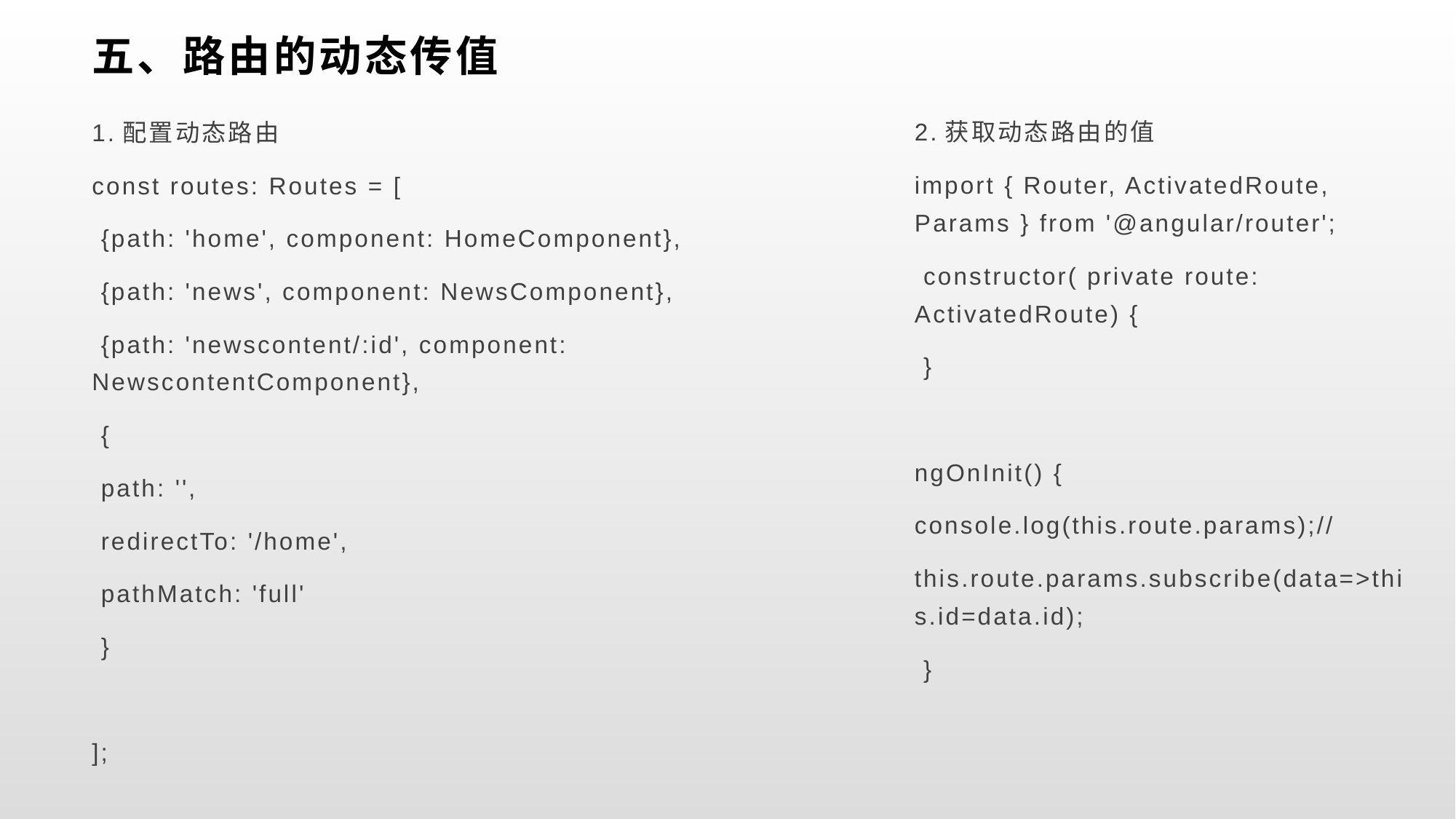

# 五、路由的动态传值
2.获取动态路由的值
import { Router, ActivatedRoute, Params } from '@angular/router';
 constructor( private route: ActivatedRoute) {
 }

ngOnInit() {
console.log(this.route.params);//
this.route.params.subscribe(data=>this.id=data.id);
 }

1.配置动态路由
const routes: Routes = [
 {path: 'home', component: HomeComponent},
 {path: 'news', component: NewsComponent},
 {path: 'newscontent/:id', component: NewscontentComponent},
 {
 path: '',
 redirectTo: '/home',
 pathMatch: 'full'
 }

];